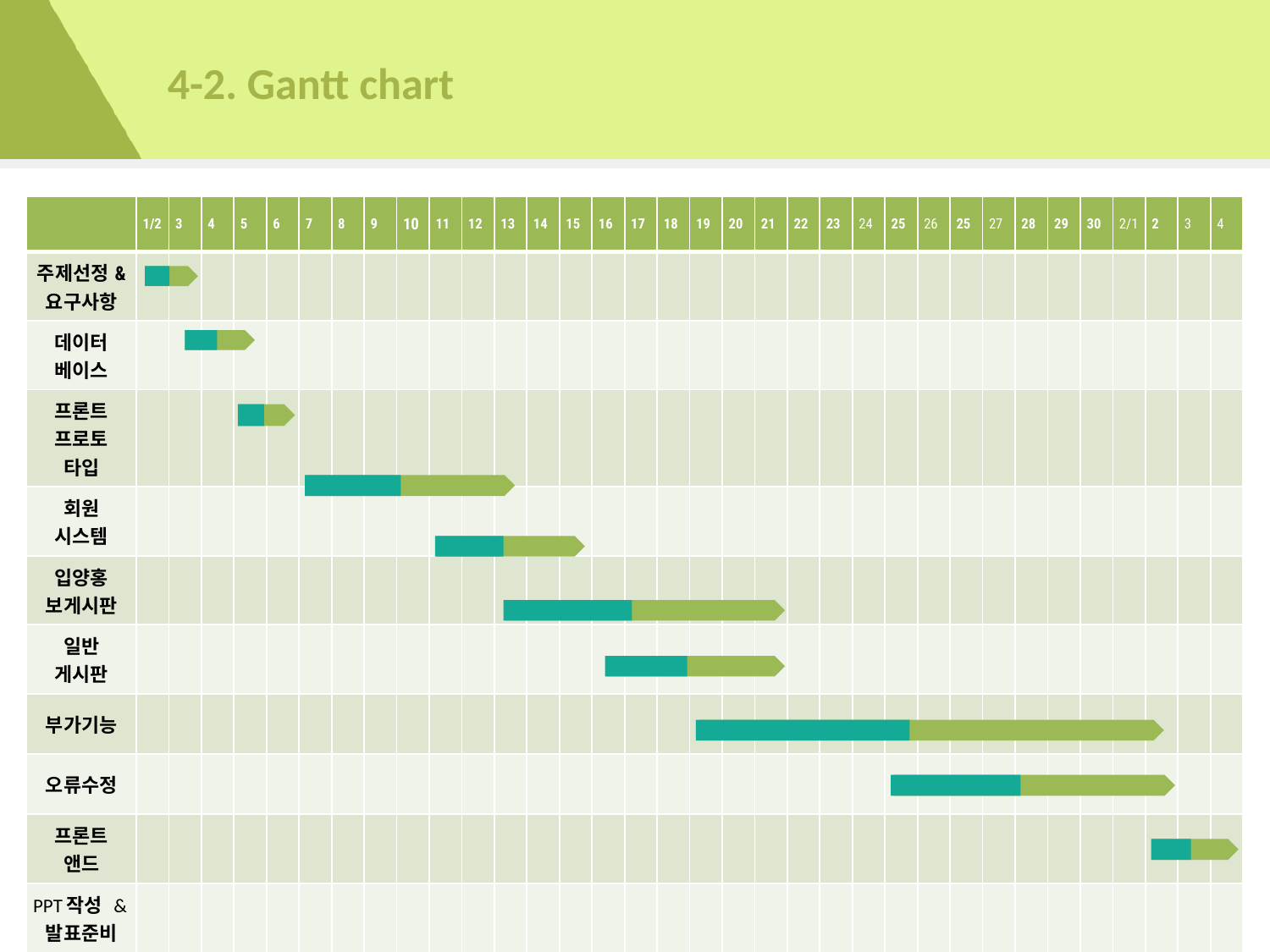

# 4-2. Gantt chart
|  | 1/2 | 3 | 4 | 5 | 6 | 7 | 8 | 9 | 10 | 11 | 12 | 13 | 14 | 15 | 16 | 17 | 18 | 19 | 20 | 21 | 22 | 23 | 24 | 25 | 26 | 25 | 27 | 28 | 29 | 30 | 2/1 | 2 | 3 | 4 |
| --- | --- | --- | --- | --- | --- | --- | --- | --- | --- | --- | --- | --- | --- | --- | --- | --- | --- | --- | --- | --- | --- | --- | --- | --- | --- | --- | --- | --- | --- | --- | --- | --- | --- | --- |
| 주제선정& 요구사항 |  |  |  |  |  |  |  |  |  |  |  |  |  |  |  |  |  |  |  |  |  |  |  |  |  |  |  |  |  |  |  |  |  |  |
| 데이터 베이스 |  |  |  |  |  |  |  |  |  |  |  |  |  |  |  |  |  |  |  |  |  |  |  |  |  |  |  |  |  |  |  |  |  |  |
| 프론트 프로토 타입 |  |  |  |  |  |  |  |  |  |  |  |  |  |  |  |  |  |  |  |  |  |  |  |  |  |  |  |  |  |  |  |  |  |  |
| 회원 시스템 |  |  |  |  |  |  |  |  |  |  |  |  |  |  |  |  |  |  |  |  |  |  |  |  |  |  |  |  |  |  |  |  |  |  |
| 입양홍 보게시판 |  |  |  |  |  |  |  |  |  |  |  |  |  |  |  |  |  |  |  |  |  |  |  |  |  |  |  |  |  |  |  |  |  |  |
| 일반 게시판 |  |  |  |  |  |  |  |  |  |  |  |  |  |  |  |  |  |  |  |  |  |  |  |  |  |  |  |  |  |  |  |  |  |  |
| 부가기능 |  |  |  |  |  |  |  |  |  |  |  |  |  |  |  |  |  |  |  |  |  |  |  |  |  |  |  |  |  |  |  |  |  |  |
| 오류수정 |  |  |  |  |  |  |  |  |  |  |  |  |  |  |  |  |  |  |  |  |  |  |  |  |  |  |  |  |  |  |  |  |  |  |
| 프론트 앤드 |  |  |  |  |  |  |  |  |  |  |  |  |  |  |  |  |  |  |  |  |  |  |  |  |  |  |  |  |  |  |  |  |  |  |
| PPT작성 &발표준비 |  |  |  |  |  |  |  |  |  |  |  |  |  |  |  |  |  |  |  |  |  |  |  |  |  |  |  |  |  |  |  |  |  |  |